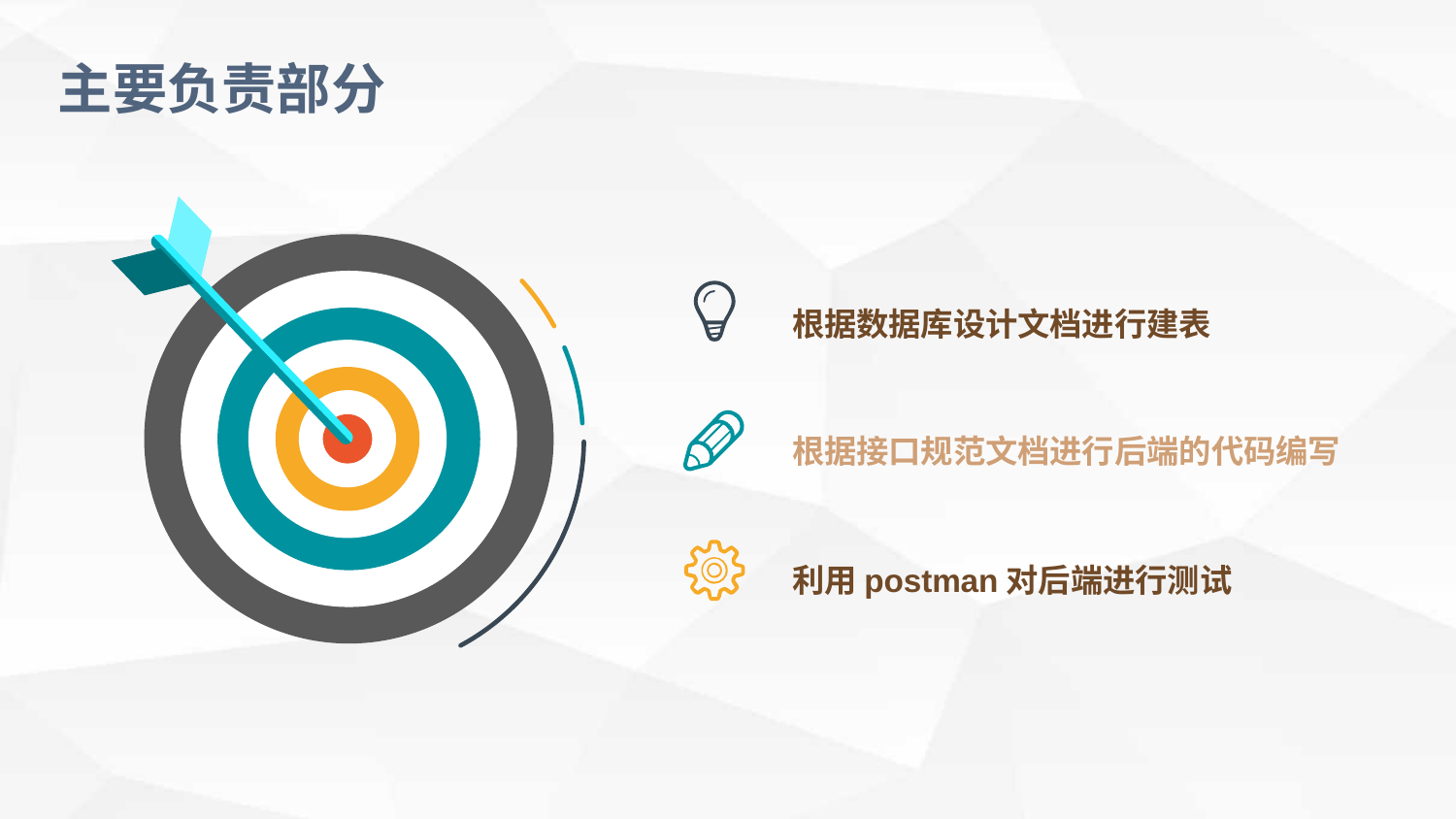

主要负责部分

根据数据库设计文档进行建表

根据接口规范文档进行后端的代码编写

利用postman对后端进行测试